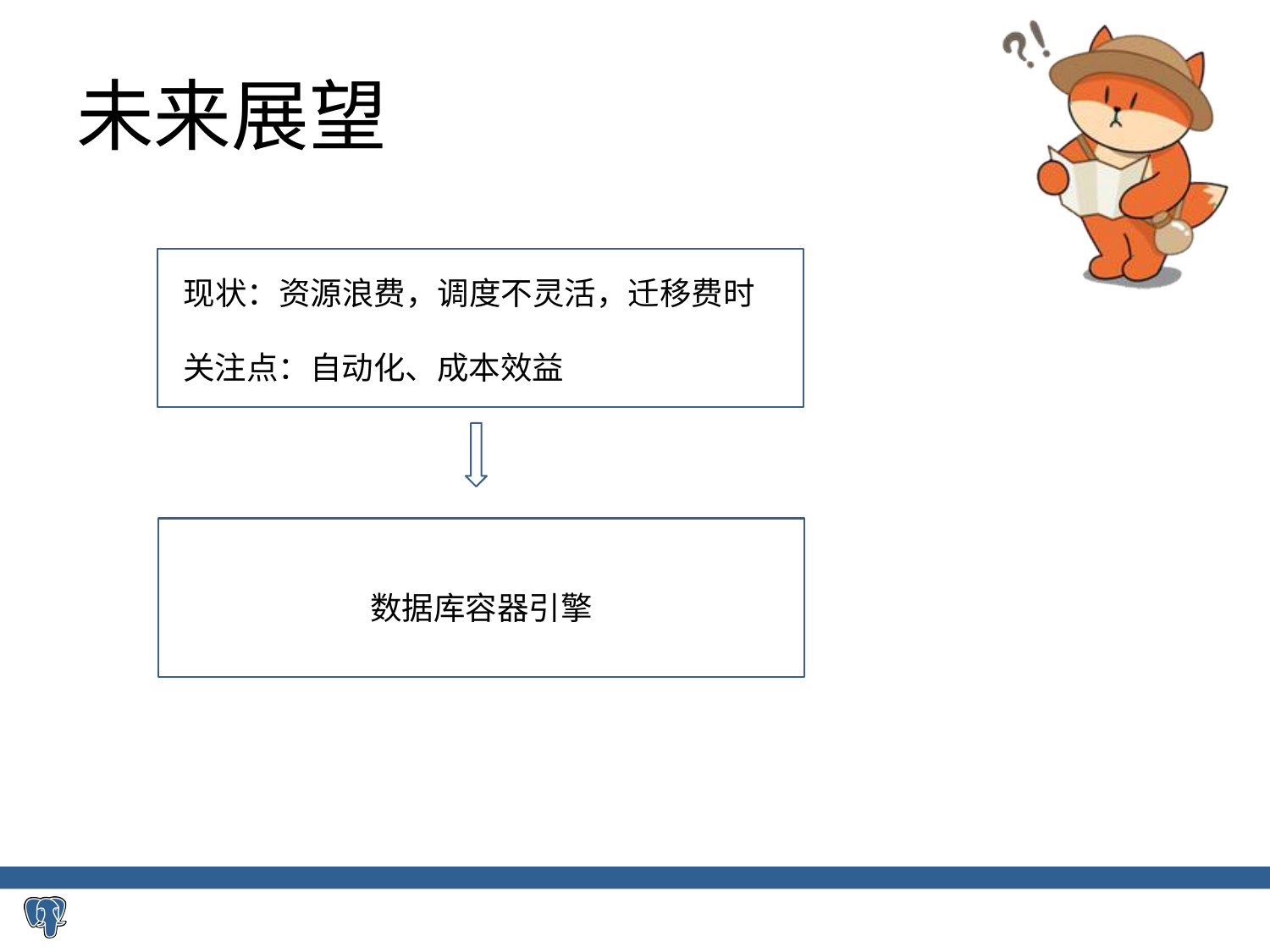

未来展望

现状：资源浪费，调度不灵活，迁移费时
关注点：自动化、成本效益

数据库容器引擎